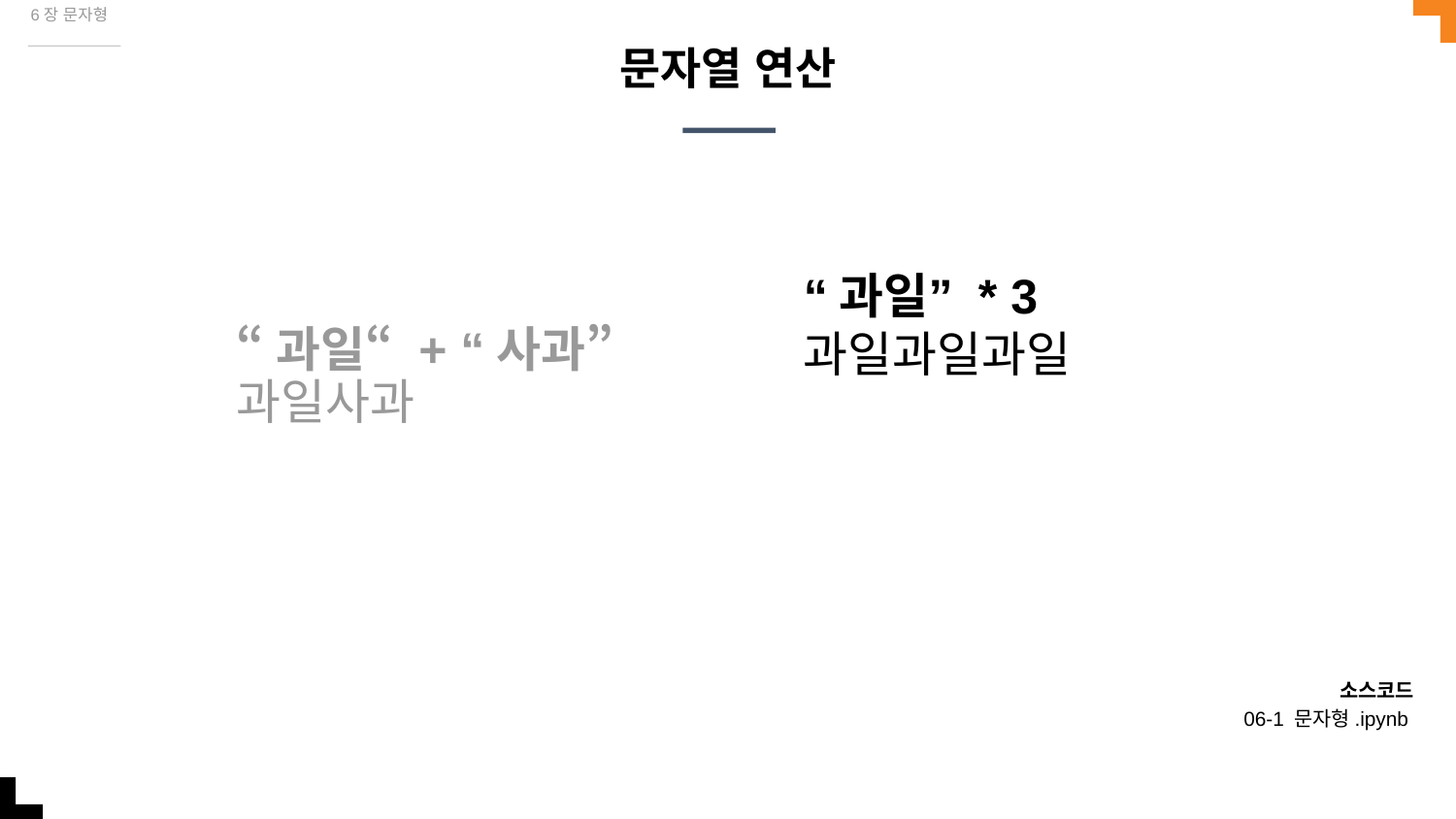

6장 문자형
# 문자열 연산
“과일“ + “사과”
과일사과
“과일” * 3
과일과일과일
소스코드
06-1 문자형.ipynb